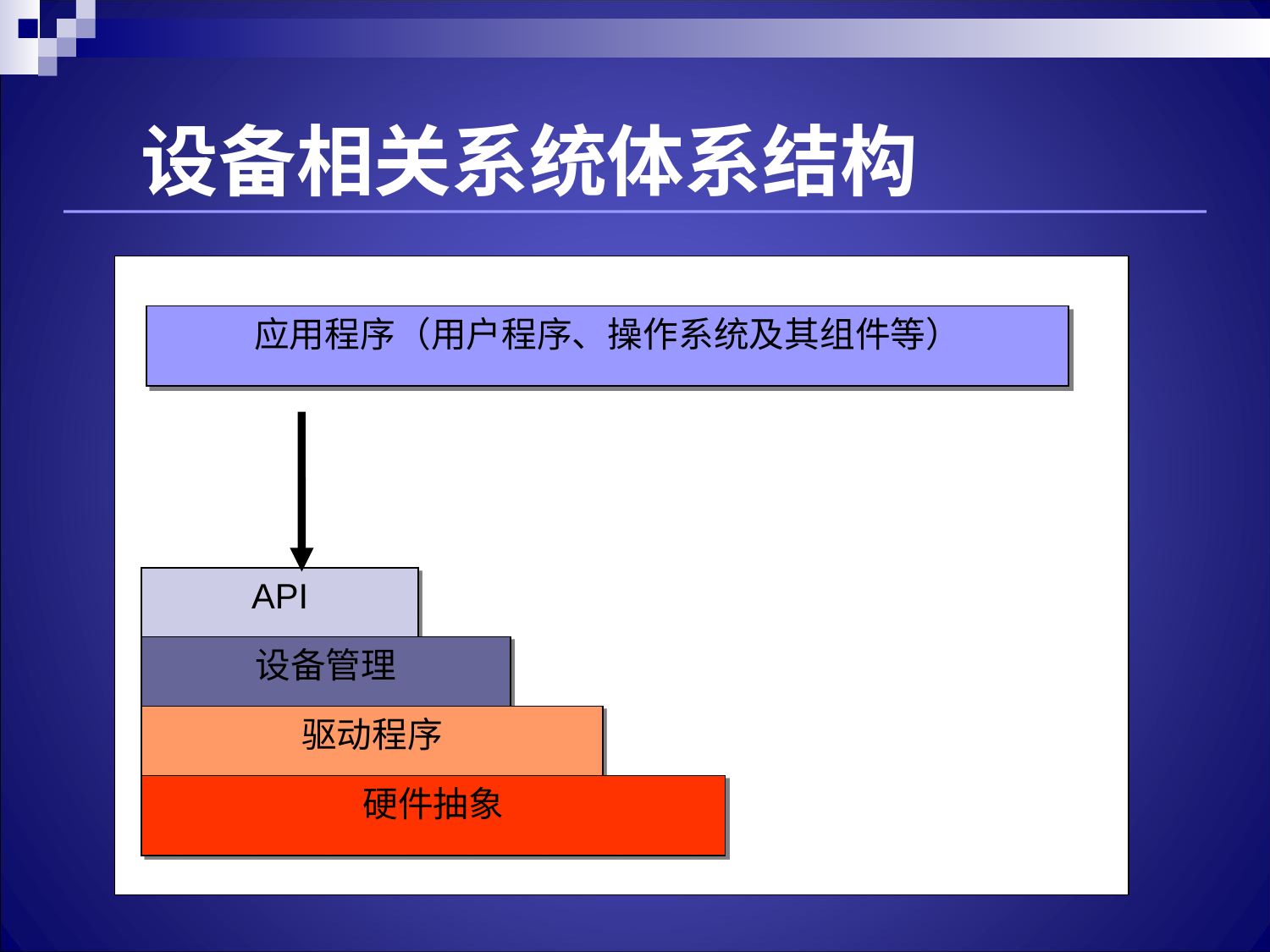

设备相关系统体系结构

应用程序（用户程序、操作系统及其组件等）

API
设备管理
驱动程序
硬件抽象